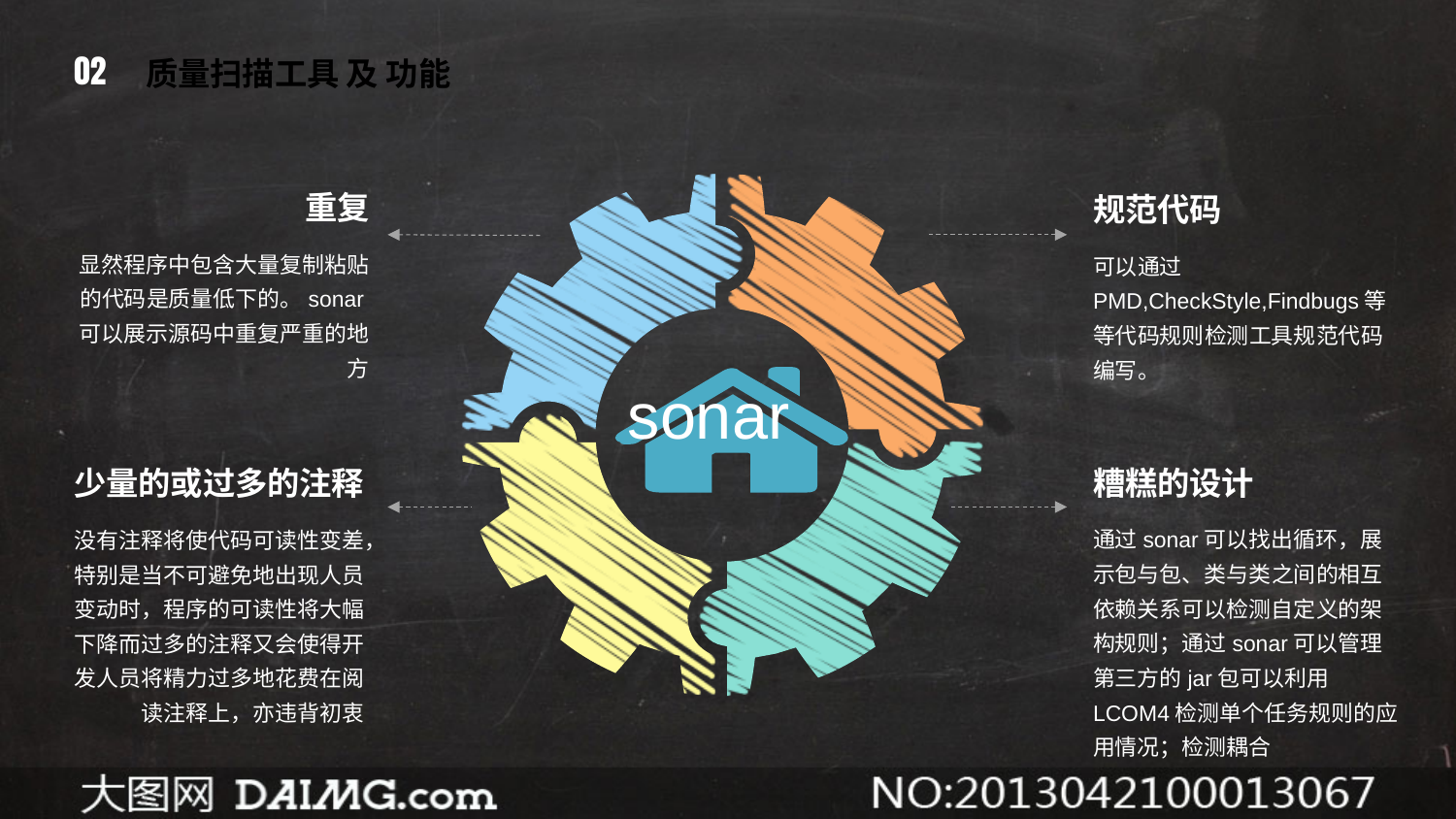

02
质量扫描工具 及 功能

重复
显然程序中包含大量复制粘贴的代码是质量低下的。sonar可以展示源码中重复严重的地方
规范代码
可以通过PMD,CheckStyle,Findbugs等等代码规则检测工具规范代码编写。

sonar

糟糕的设计
通过sonar可以找出循环，展示包与包、类与类之间的相互依赖关系可以检测自定义的架构规则；通过sonar可以管理第三方的jar包可以利用LCOM4检测单个任务规则的应用情况；检测耦合
少量的或过多的注释
没有注释将使代码可读性变差，特别是当不可避免地出现人员变动时，程序的可读性将大幅下降而过多的注释又会使得开发人员将精力过多地花费在阅读注释上，亦违背初衷